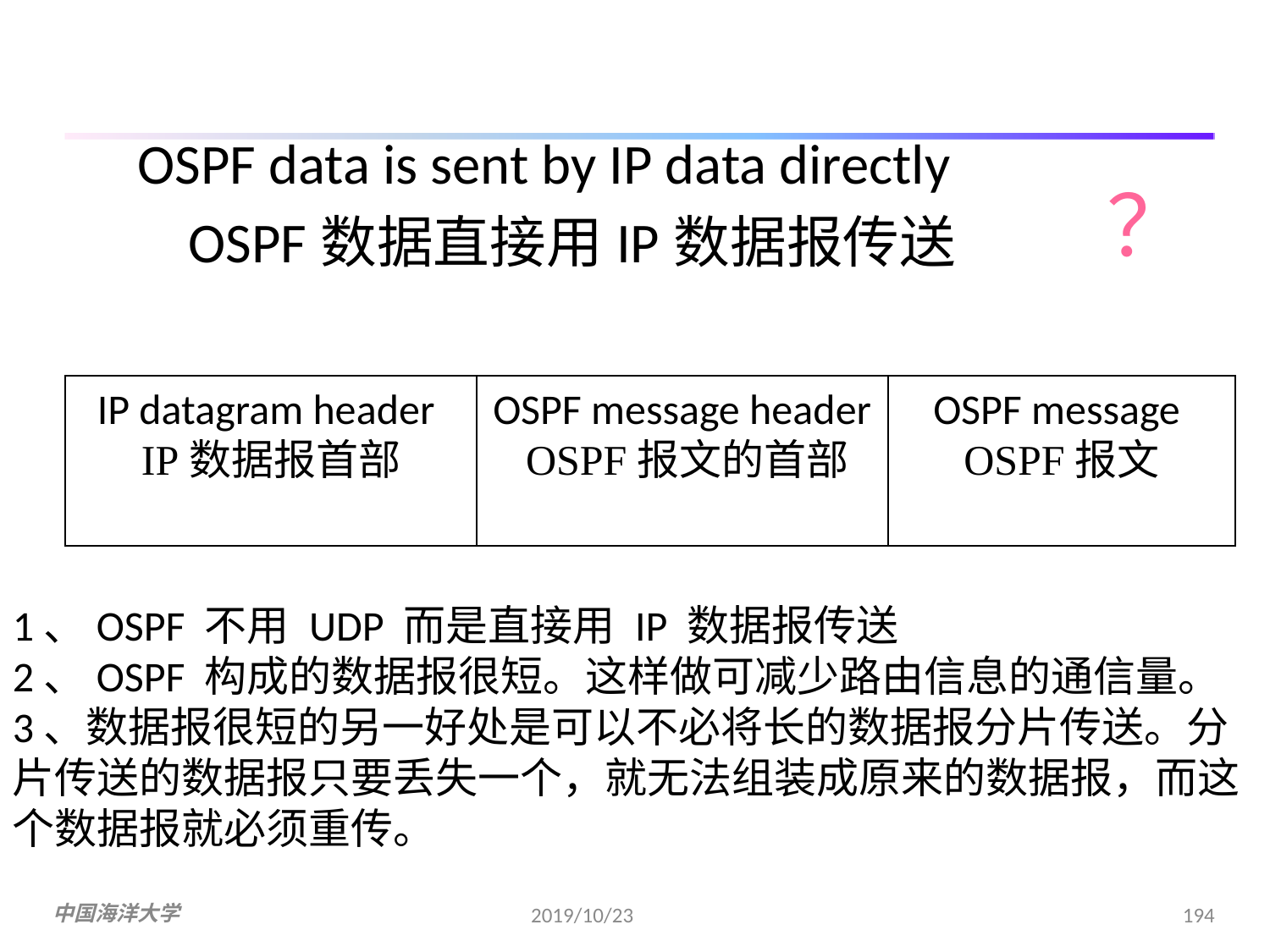

OSPF data is sent by IP data directly
    OSPF数据直接用IP数据报传送
？
IP datagram header
IP数据报首部
OSPF message header
 OSPF报文的首部
OSPF message
OSPF报文
1、OSPF 不用 UDP 而是直接用 IP 数据报传送
2、OSPF 构成的数据报很短。这样做可减少路由信息的通信量。
3、数据报很短的另一好处是可以不必将长的数据报分片传送。分片传送的数据报只要丢失一个，就无法组装成原来的数据报，而这个数据报就必须重传。